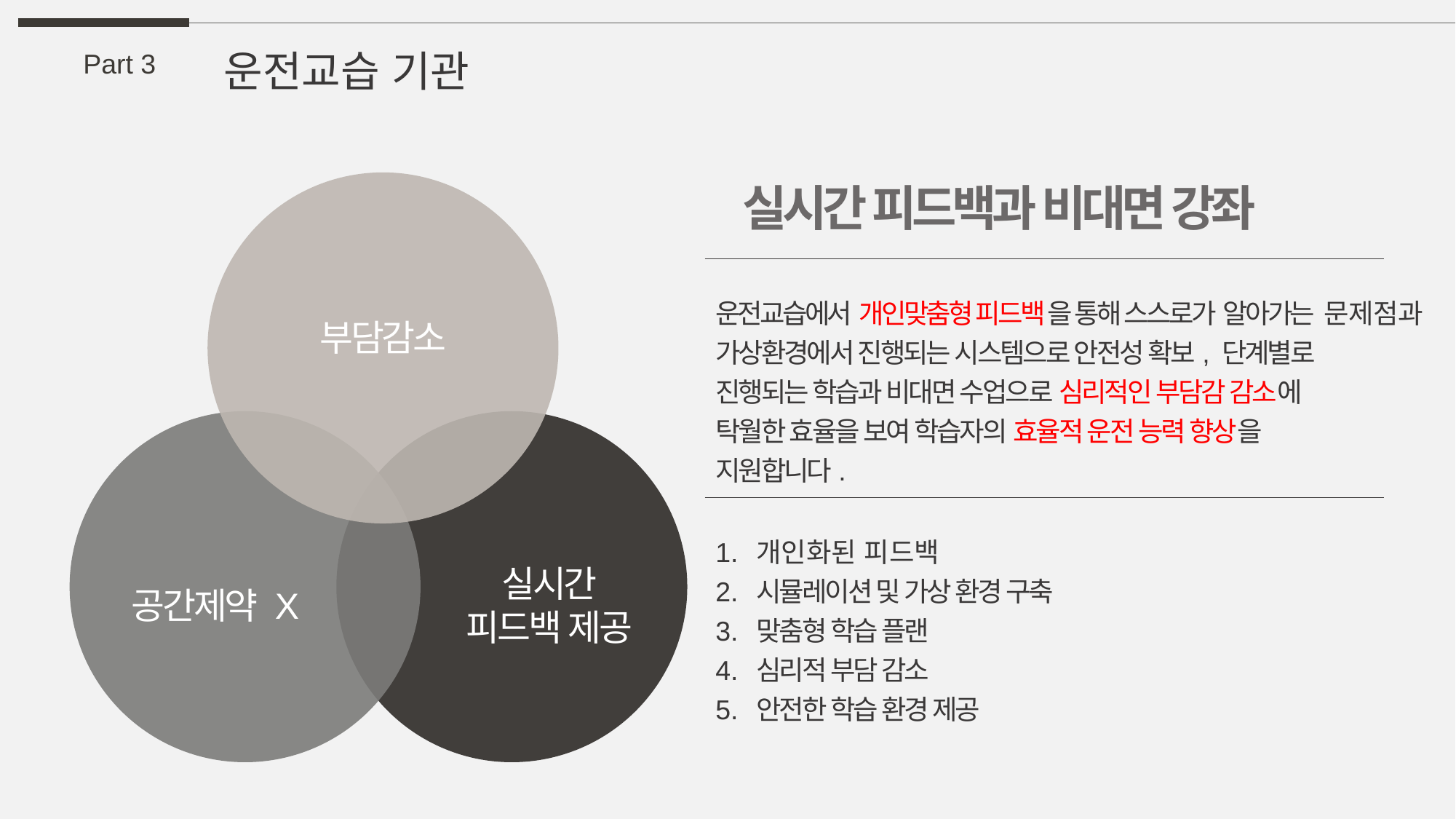

운전교습 기관
Part 3

부담감소

실시간
피드백 제공
공간제약 X
실시간 피드백과 비대면 강좌
운전교습에서 개인맞춤형 피드백을 통해 스스로가 알아가는 문제점과 가상환경에서 진행되는 시스템으로 안전성 확보, 단계별로
진행되는 학습과 비대면 수업으로 심리적인 부담감 감소에
탁월한 효율을 보여 학습자의 효율적 운전 능력 향상을
지원합니다.
개인화된 피드백
시뮬레이션 및 가상 환경 구축
맞춤형 학습 플랜
심리적 부담 감소
안전한 학습 환경 제공